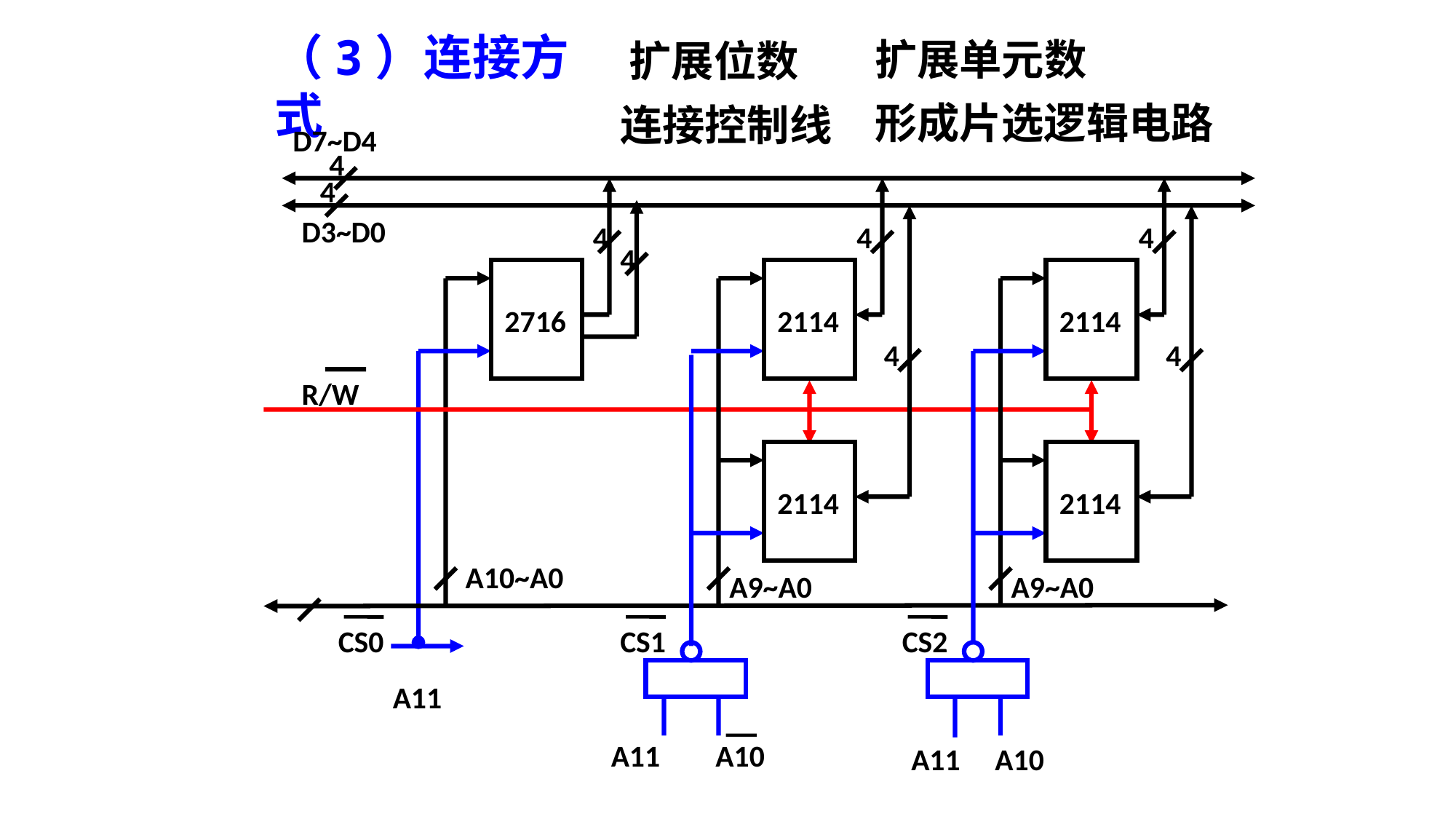

（3）连接方式
扩展单元数
扩展位数
形成片选逻辑电路
连接控制线
D7~D4
4
4

4

   2114

4

   2114

A9~A0

4

   2114

4

   2114

A9~A0

D3~D0
4

4

   2716

R/W

A10~A0

CS0

CS1

CS2

A11        A10

A11     A10

A11
40